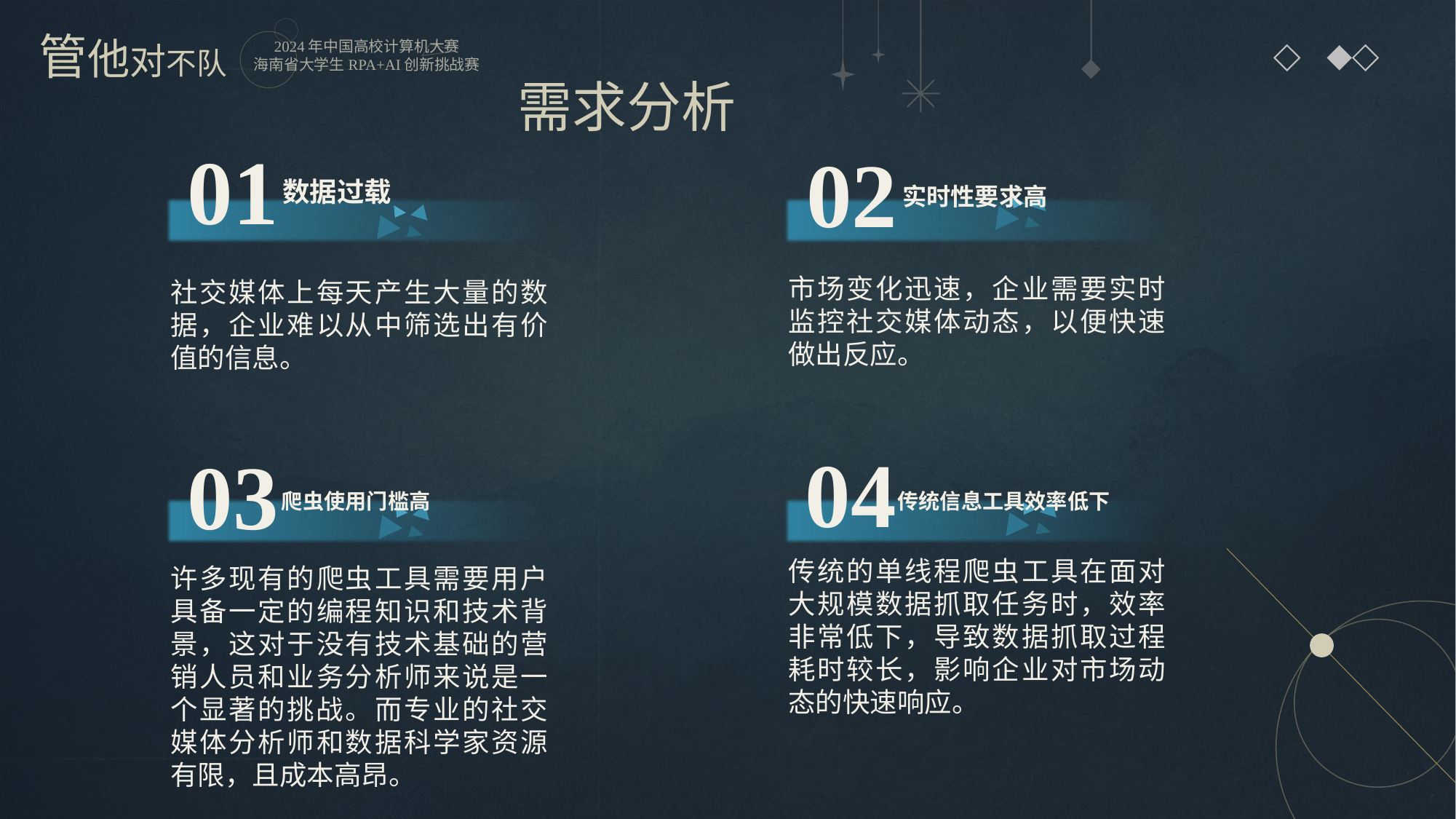

需求分析

01
02
数据过载
实时性要求高

市场变化迅速，企业需要实时监控社交媒体动态，以便快速做出反应。
社交媒体上每天产生大量的数据，企业难以从中筛选出有价值的信息。
04
03
爬虫使用门槛高
传统信息工具效率低下

传统的单线程爬虫工具在面对大规模数据抓取任务时，效率非常低下，导致数据抓取过程耗时较长，影响企业对市场动态的快速响应。
许多现有的爬虫工具需要用户具备一定的编程知识和技术背景，这对于没有技术基础的营销人员和业务分析师来说是一个显著的挑战。而专业的社交媒体分析师和数据科学家资源有限，且成本高昂。